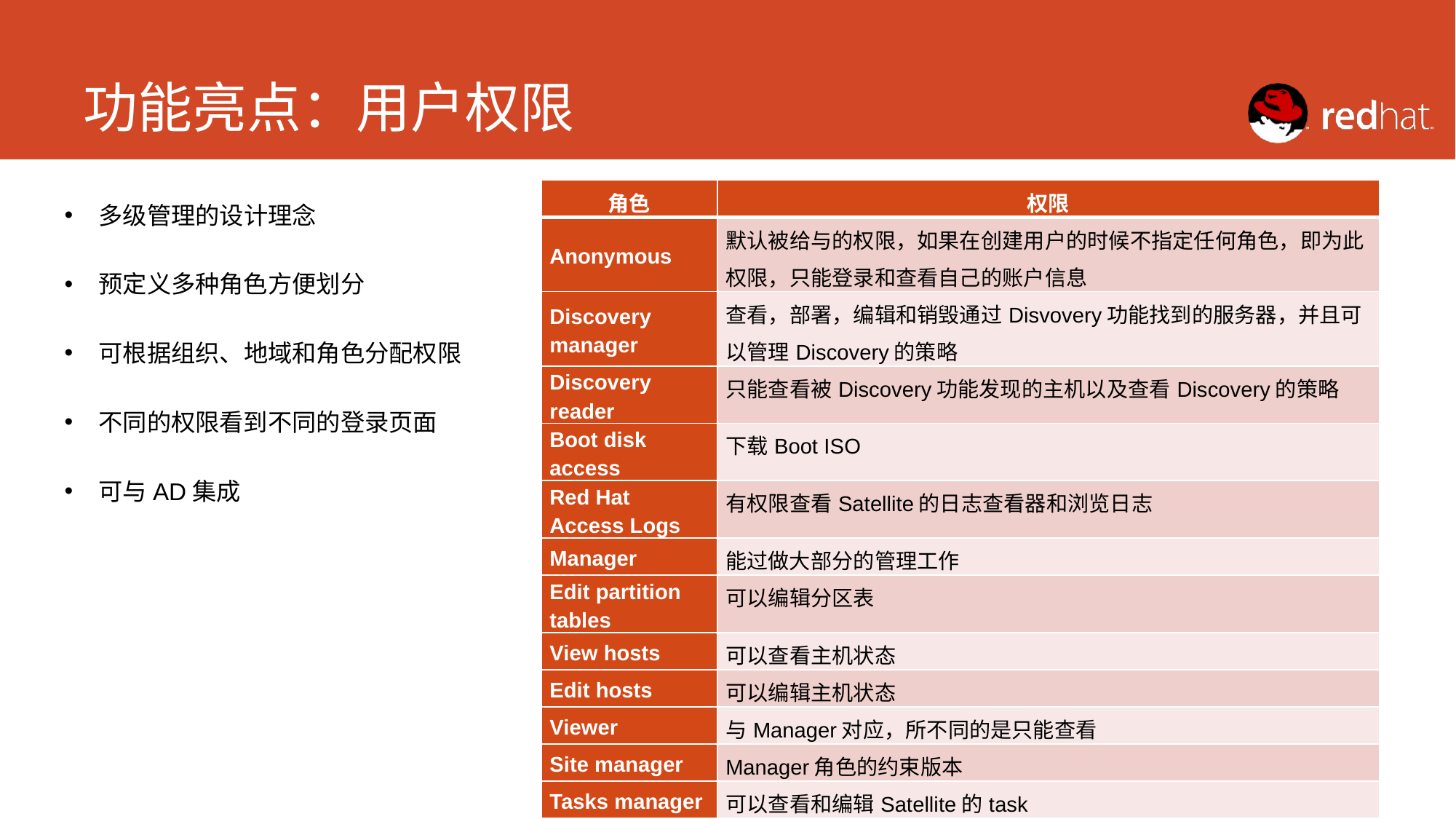

# 功能亮点：用户权限
多级管理的设计理念
预定义多种角色方便划分
可根据组织、地域和角色分配权限
不同的权限看到不同的登录页面
可与AD集成

| 角色 | 权限 |
| --- | --- |
| Anonymous | 默认被给与的权限，如果在创建用户的时候不指定任何角色，即为此权限，只能登录和查看自己的账户信息 |
| Discovery manager | 查看，部署，编辑和销毁通过Disvovery功能找到的服务器，并且可以管理Discovery的策略 |
| Discovery reader | 只能查看被Discovery功能发现的主机以及查看Discovery的策略 |
| Boot disk access | 下载Boot ISO |
| Red Hat Access Logs | 有权限查看Satellite的日志查看器和浏览日志 |
| Manager | 能过做大部分的管理工作 |
| Edit partition tables | 可以编辑分区表 |
| View hosts | 可以查看主机状态 |
| Edit hosts | 可以编辑主机状态 |
| Viewer | 与Manager对应，所不同的是只能查看 |
| Site manager | Manager角色的约束版本 |
| Tasks manager | 可以查看和编辑Satellite的task |
| Tasks reader | 只能查看Satellite的task |